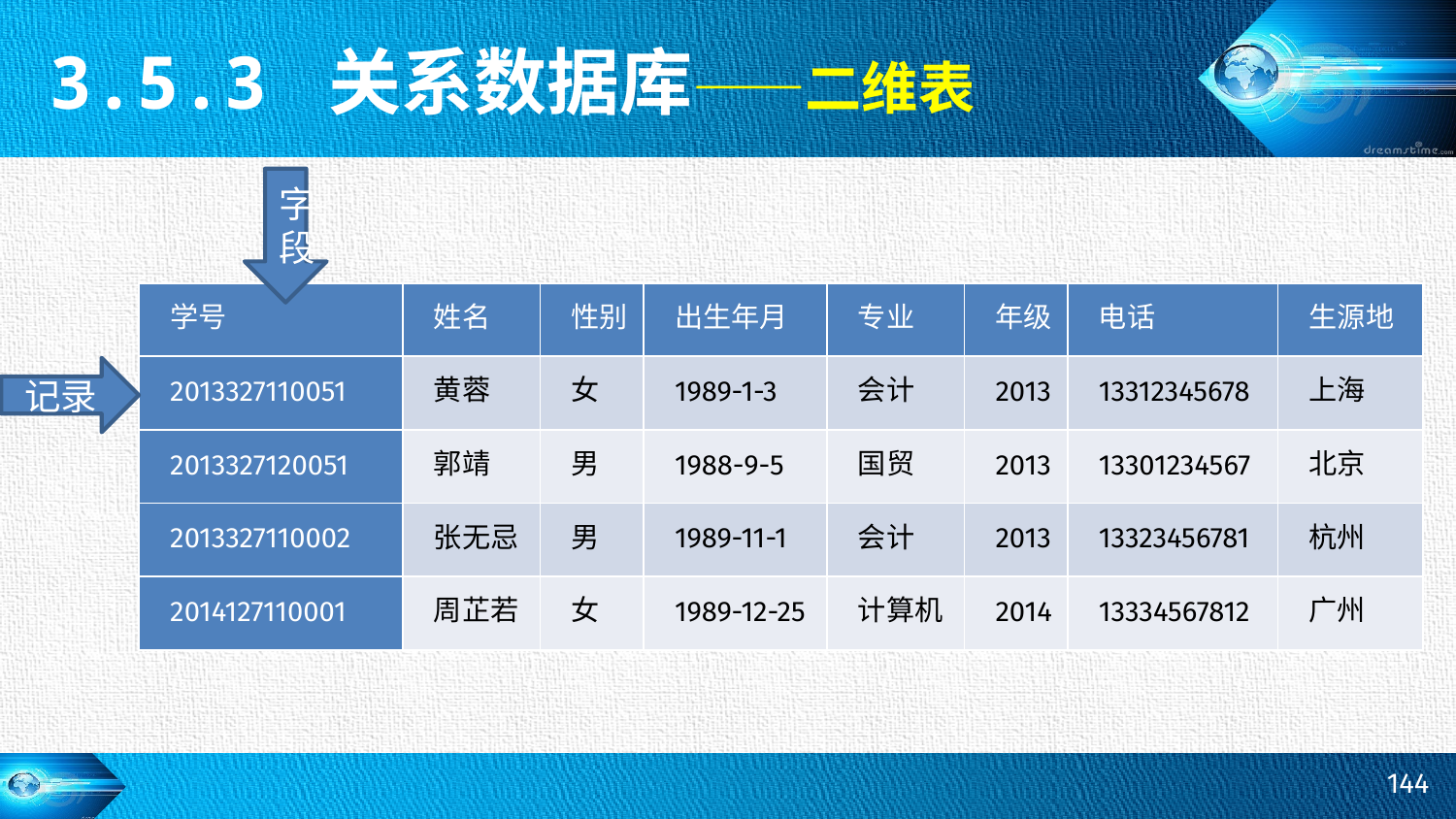

3.5.3 关系数据库——二维表
字段
| 学号 | 姓名 | 性别 | 出生年月 | 专业 | 年级 | 电话 | 生源地 |
| --- | --- | --- | --- | --- | --- | --- | --- |
| 2013327110051 | 黄蓉 | 女 | 1989-1-3 | 会计 | 2013 | 13312345678 | 上海 |
| 2013327120051 | 郭靖 | 男 | 1988-9-5 | 国贸 | 2013 | 13301234567 | 北京 |
| 2013327110002 | 张无忌 | 男 | 1989-11-1 | 会计 | 2013 | 13323456781 | 杭州 |
| 2014127110001 | 周芷若 | 女 | 1989-12-25 | 计算机 | 2014 | 13334567812 | 广州 |
记录
144